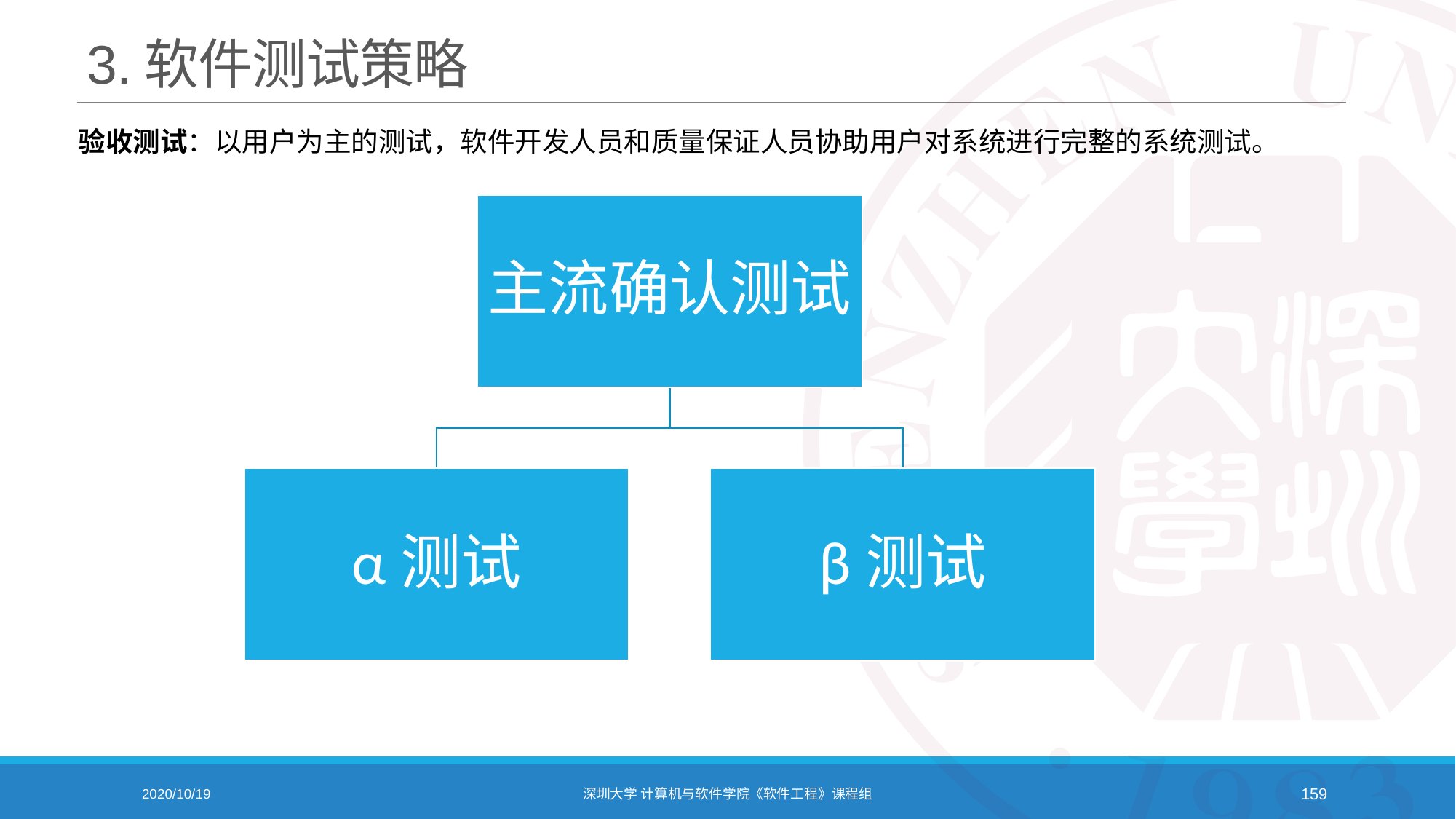

# 3.软件测试策略
验收测试：以用户为主的测试，软件开发人员和质量保证人员协助用户对系统进行完整的系统测试。
主流确认测试
α测试
β测试
2020/10/19
深圳大学 计算机与软件学院《软件工程》课程组
159